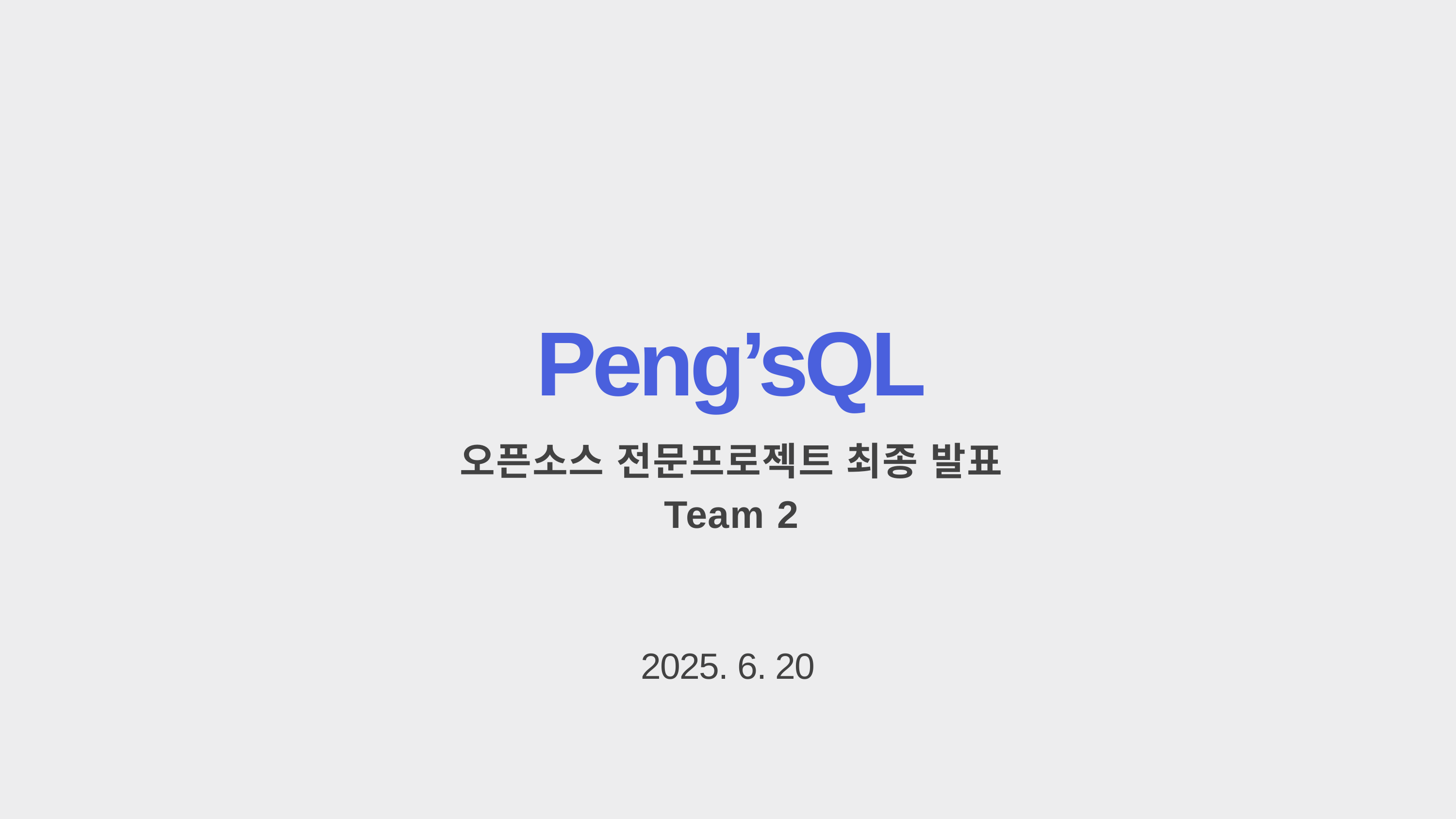

Peng’sQL
오픈소스 전문프로젝트 최종 발표
Team 2
2025. 6. 20